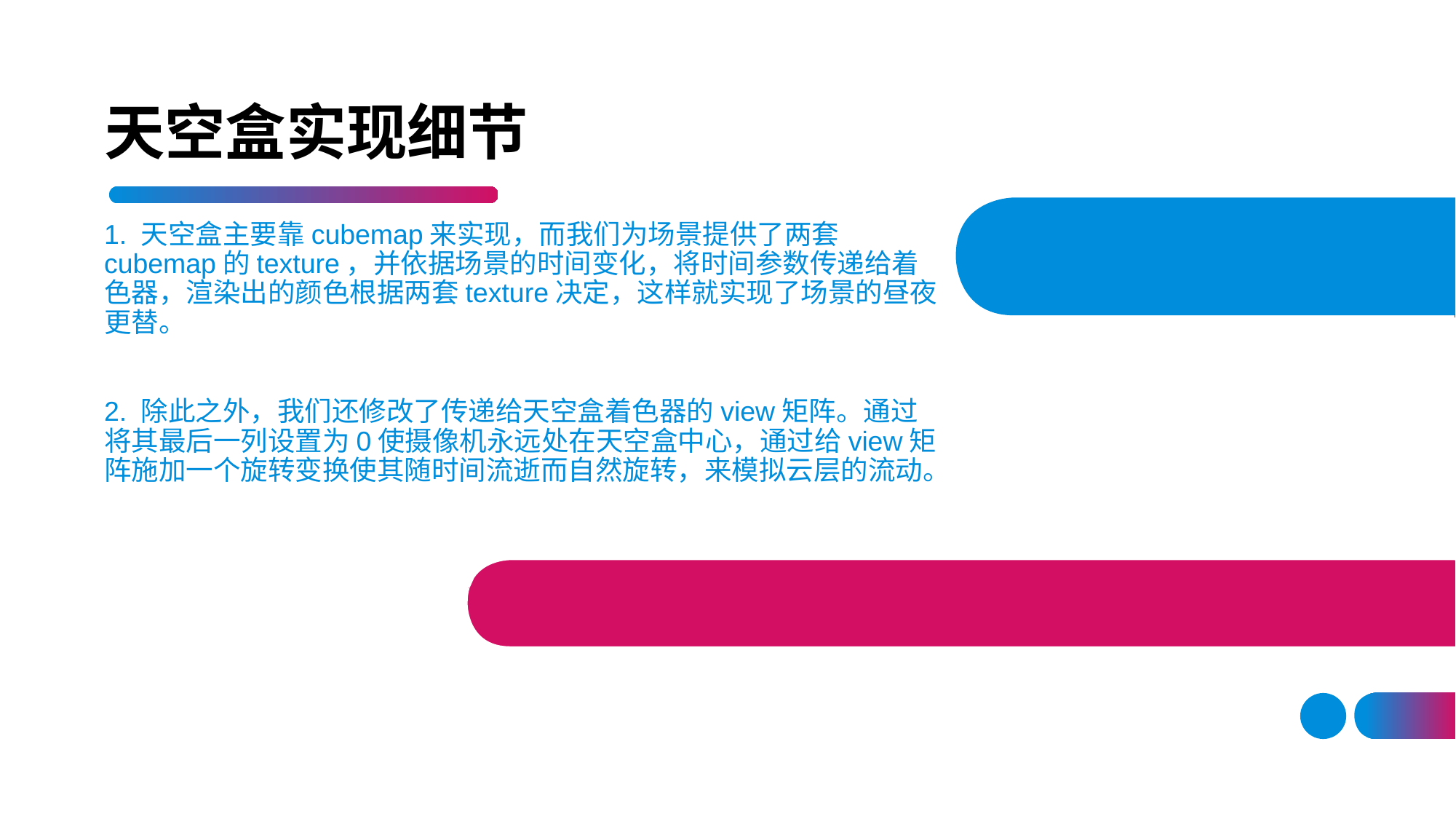

# 天空盒实现细节
1. 天空盒主要靠cubemap来实现，而我们为场景提供了两套cubemap的texture，并依据场景的时间变化，将时间参数传递给着色器，渲染出的颜色根据两套texture决定，这样就实现了场景的昼夜更替。

2. 除此之外，我们还修改了传递给天空盒着色器的view矩阵。通过将其最后一列设置为0使摄像机永远处在天空盒中心，通过给view矩阵施加一个旋转变换使其随时间流逝而自然旋转，来模拟云层的流动。